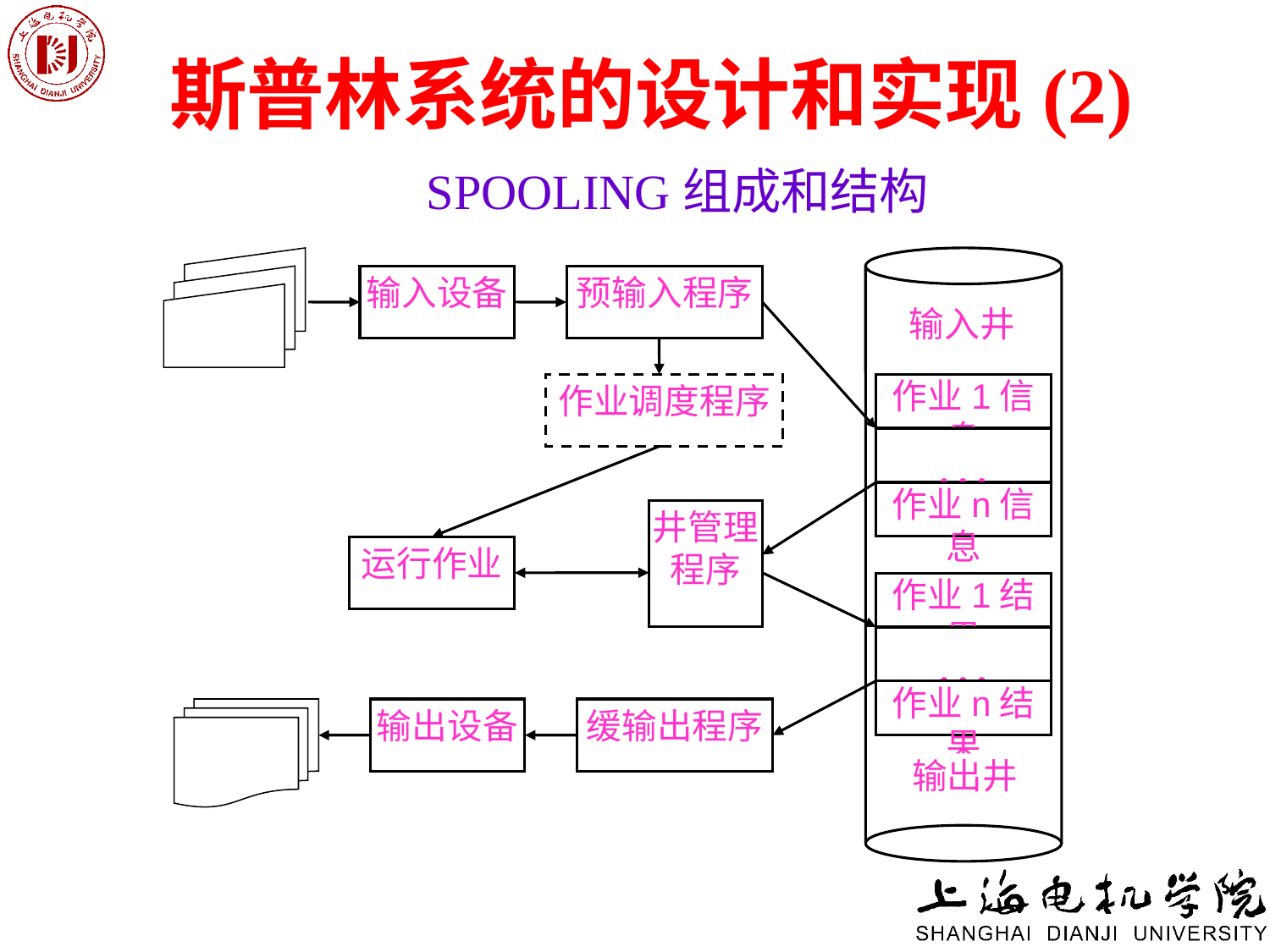

#
斯普林系统的设计和实现(2)
                SPOOLING组成和结构

输入设备
预输入程序

输入井

作业调度程序
作业1信息
…

作业n信息
井管理
程序
运行作业

作业1结果
…

作业n结果

输出设备
缓输出程序

输出井